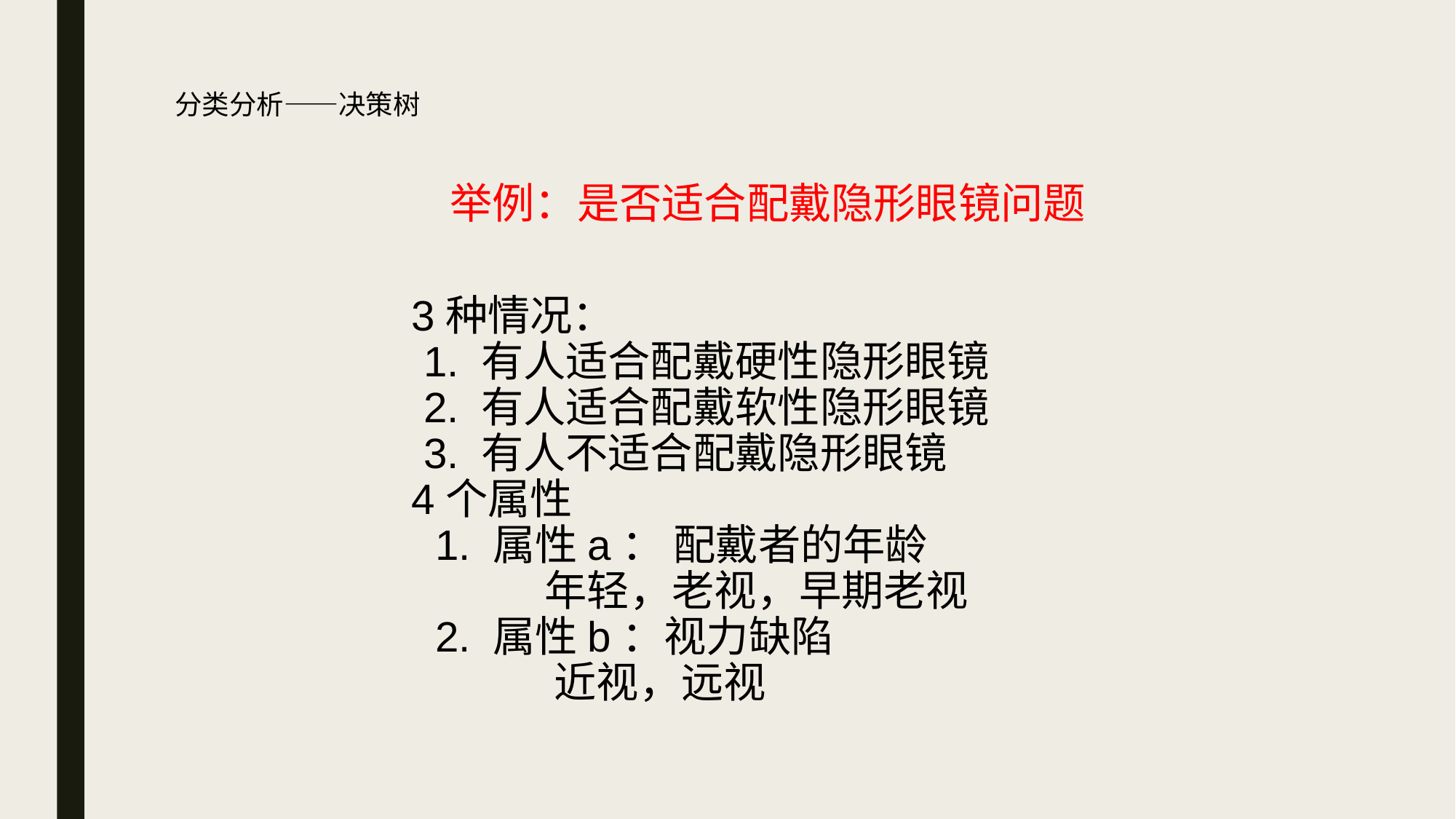

# 分类分析——决策树
举例：是否适合配戴隐形眼镜问题
3种情况：
 1. 有人适合配戴硬性隐形眼镜
 2. 有人适合配戴软性隐形眼镜
 3. 有人不适合配戴隐形眼镜
4个属性
  1. 属性a： 配戴者的年龄
             年轻，老视，早期老视
  2. 属性b：视力缺陷
              近视，远视